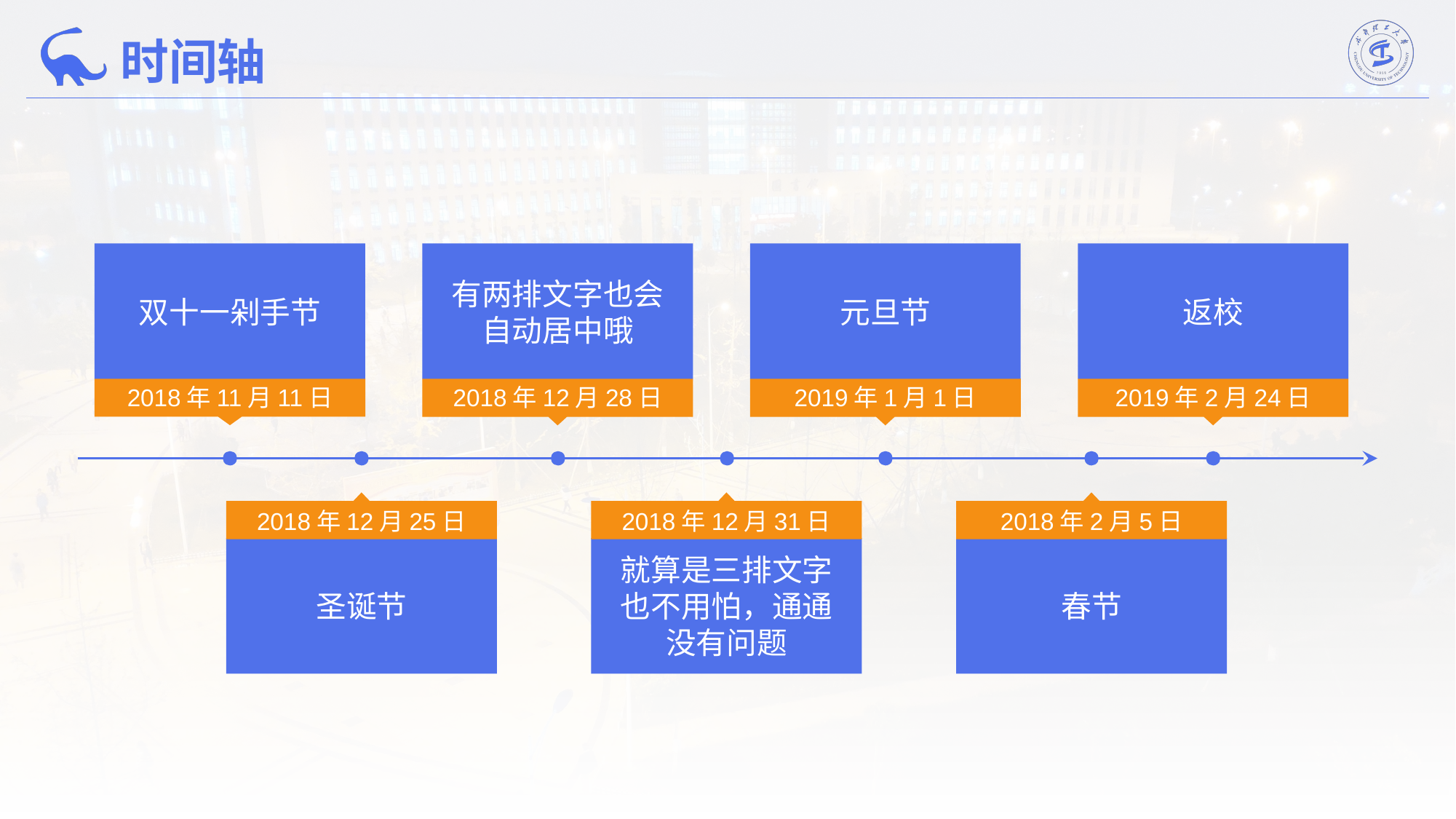

时间轴

双十一剁手节
2018年11月11日

有两排文字也会自动居中哦
2018年12月28日

元旦节
2019年1月1日

返校
2019年2月24日

2018年12月25日

圣诞节

2018年12月31日

就算是三排文字也不用怕，通通没有问题

2018年2月5日

春节